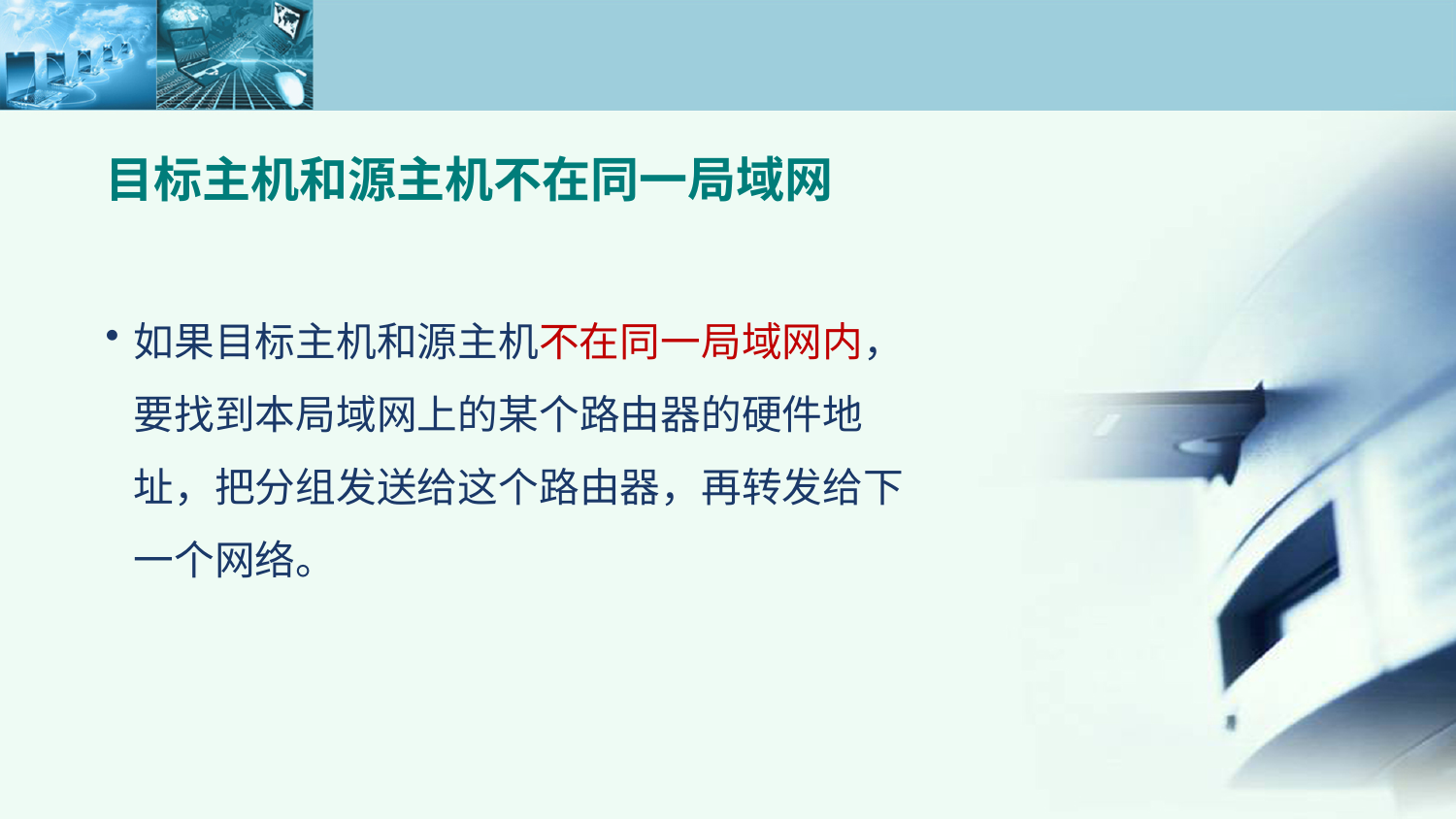

目标主机和源主机不在同一局域网
如果目标主机和源主机不在同一局域网内，要找到本局域网上的某个路由器的硬件地址，把分组发送给这个路由器，再转发给下一个网络。